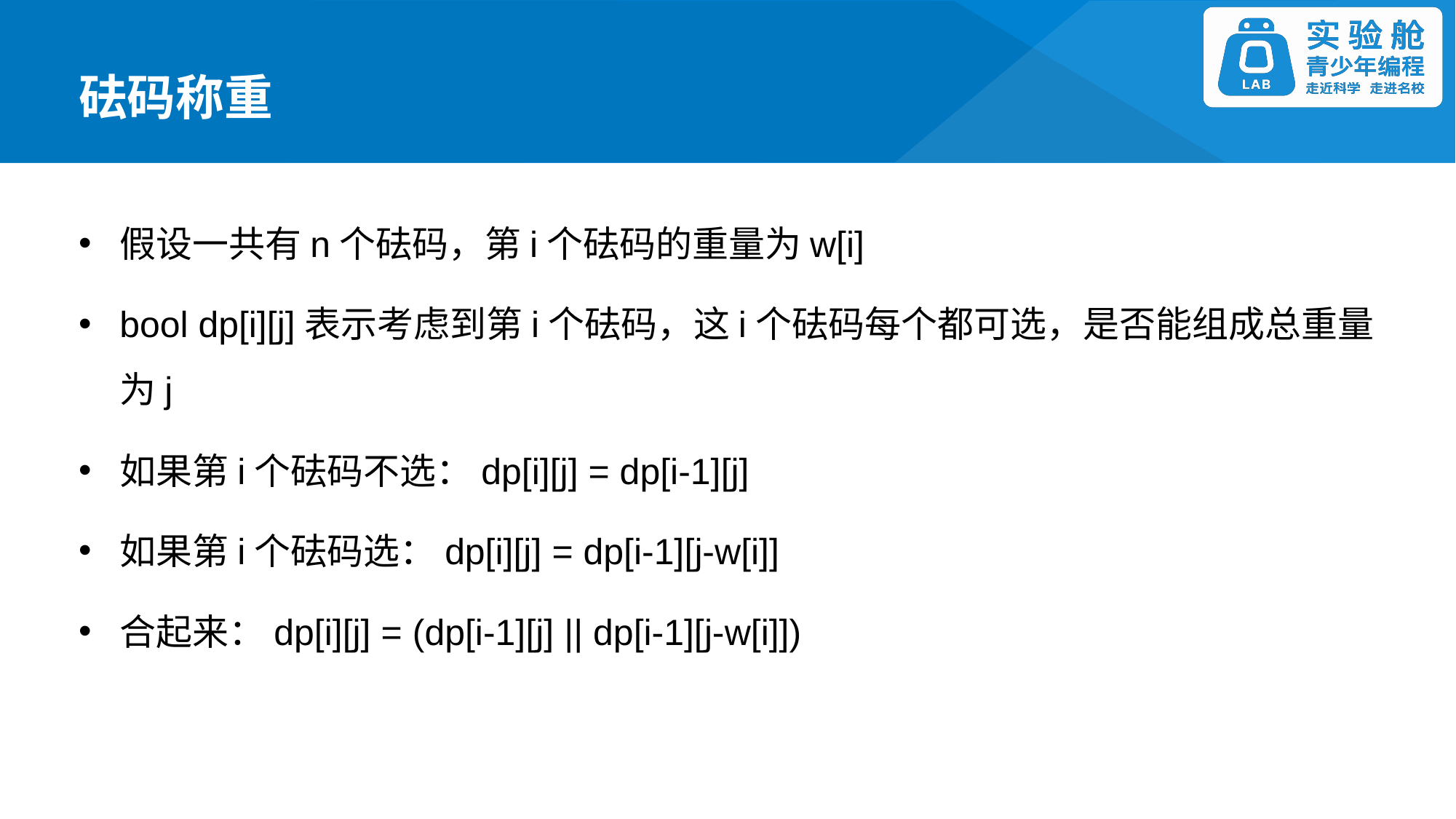

砝码称重
假设一共有n个砝码，第i个砝码的重量为w[i]
bool dp[i][j]表示考虑到第i个砝码，这i个砝码每个都可选，是否能组成总重量为j
如果第i个砝码不选：dp[i][j] = dp[i-1][j]
如果第i个砝码选：dp[i][j] = dp[i-1][j-w[i]]
合起来：dp[i][j] = (dp[i-1][j] || dp[i-1][j-w[i]])